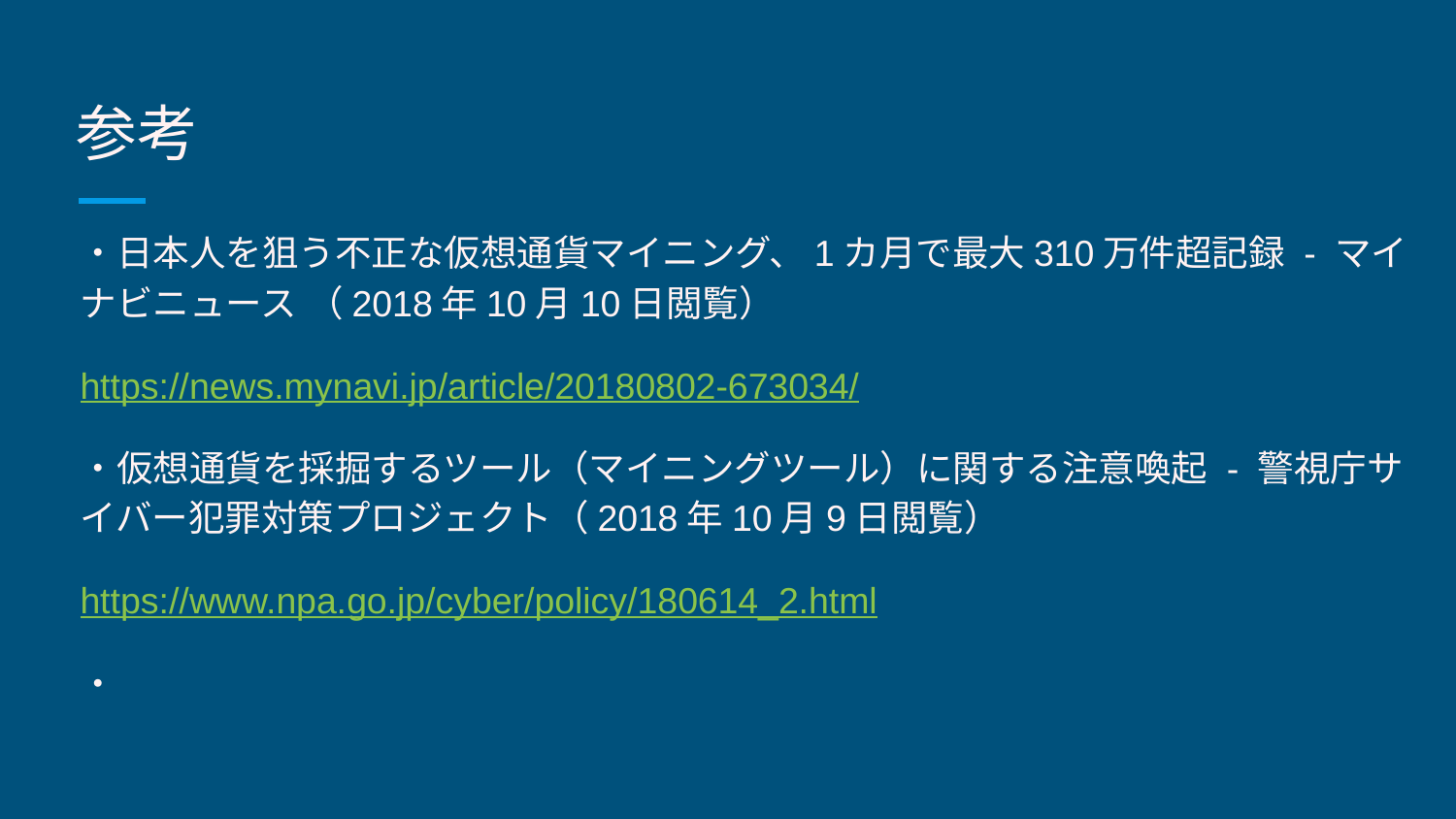

# 参考
・日本人を狙う不正な仮想通貨マイニング、1カ月で最大310万件超記録 - マイナビニュース （2018年10月10日閲覧）
https://news.mynavi.jp/article/20180802-673034/
・仮想通貨を採掘するツール（マイニングツール）に関する注意喚起 - 警視庁サイバー犯罪対策プロジェクト（2018年10月9日閲覧）
https://www.npa.go.jp/cyber/policy/180614_2.html
・